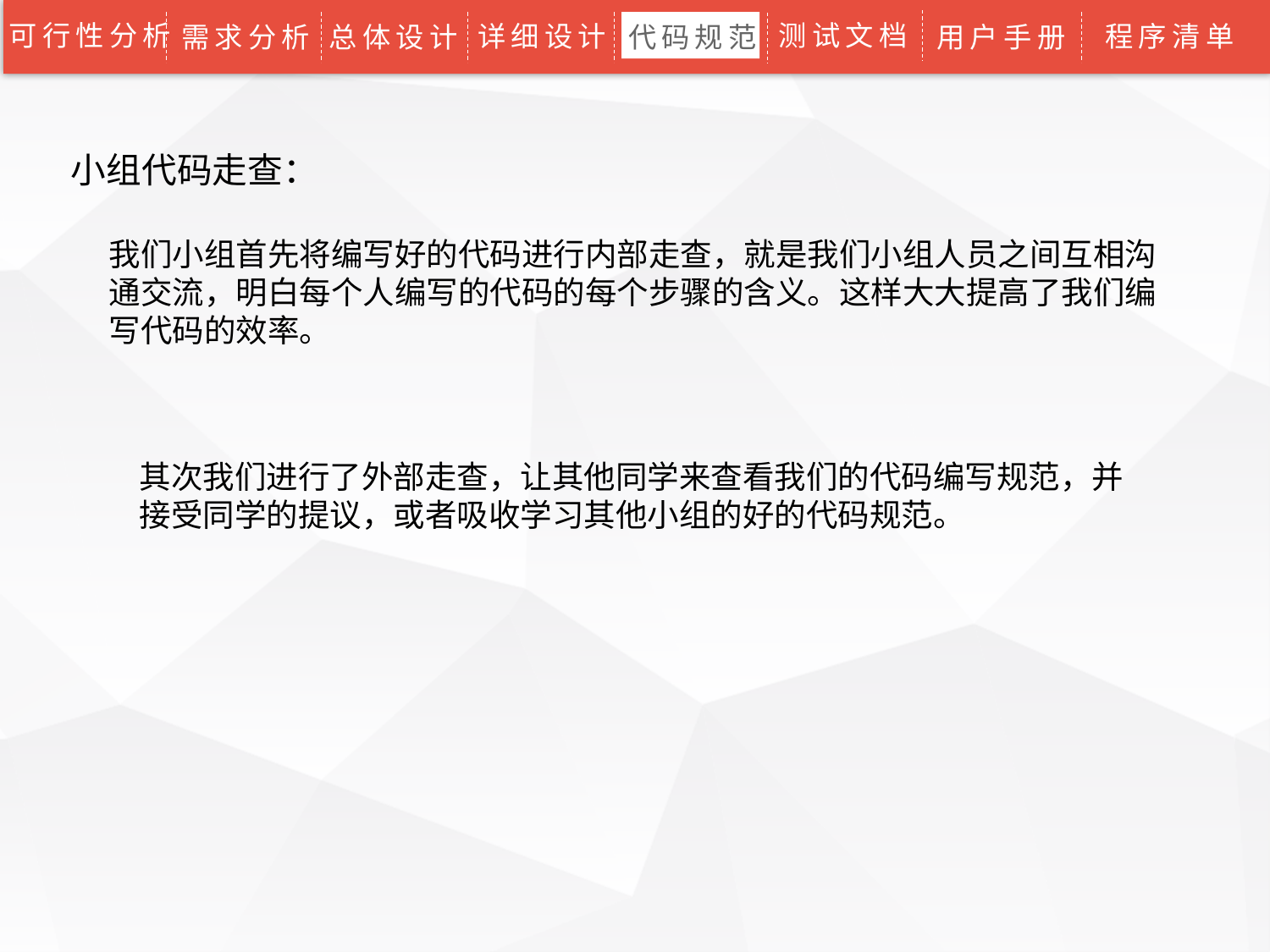

可行性分析
测试文档
详细设计
程序清单
需求分析
总体设计
代码规范
用户手册
小组代码走查：
我们小组首先将编写好的代码进行内部走查，就是我们小组人员之间互相沟通交流，明白每个人编写的代码的每个步骤的含义。这样大大提高了我们编写代码的效率。
其次我们进行了外部走查，让其他同学来查看我们的代码编写规范，并接受同学的提议，或者吸收学习其他小组的好的代码规范。